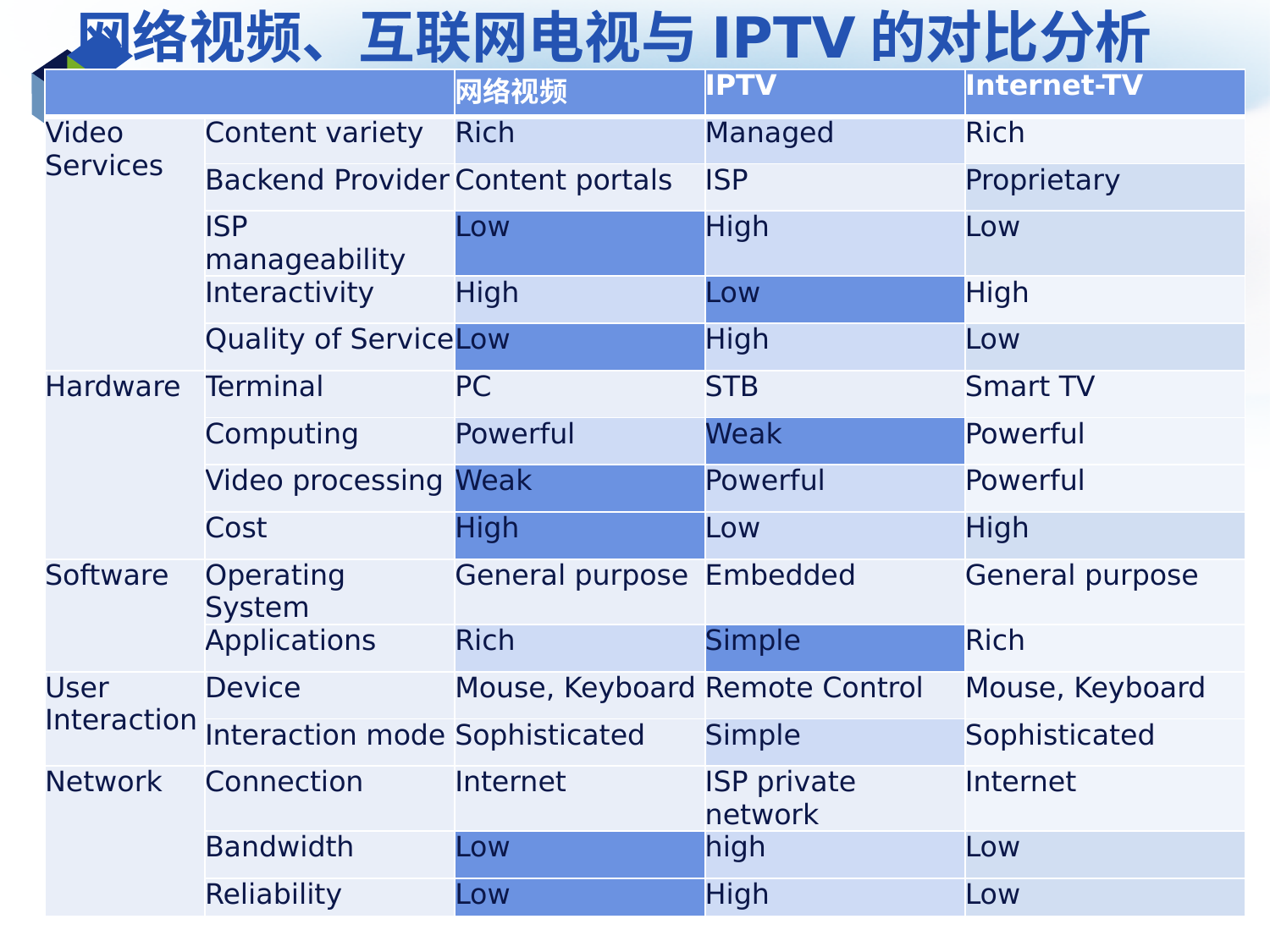

# 网络视频、互联网电视与IPTV的对比分析
|  |  | 网络视频 | IPTV | Internet-TV |
| --- | --- | --- | --- | --- |
| Video Services | Content variety | Rich | Managed | Rich |
|  | Backend Provider | Content portals | ISP | Proprietary |
|  | ISP manageability | Low | High | Low |
|  | Interactivity | High | Low | High |
|  | Quality of Service | Low | High | Low |
| Hardware | Terminal | PC | STB | Smart TV |
|  | Computing | Powerful | Weak | Powerful |
|  | Video processing | Weak | Powerful | Powerful |
|  | Cost | High | Low | High |
| Software | Operating System | General purpose | Embedded | General purpose |
|  | Applications | Rich | Simple | Rich |
| User Interaction | Device | Mouse, Keyboard | Remote Control | Mouse, Keyboard |
|  | Interaction mode | Sophisticated | Simple | Sophisticated |
| Network | Connection | Internet | ISP private network | Internet |
|  | Bandwidth | Low | high | Low |
|  | Reliability | Low | High | Low |